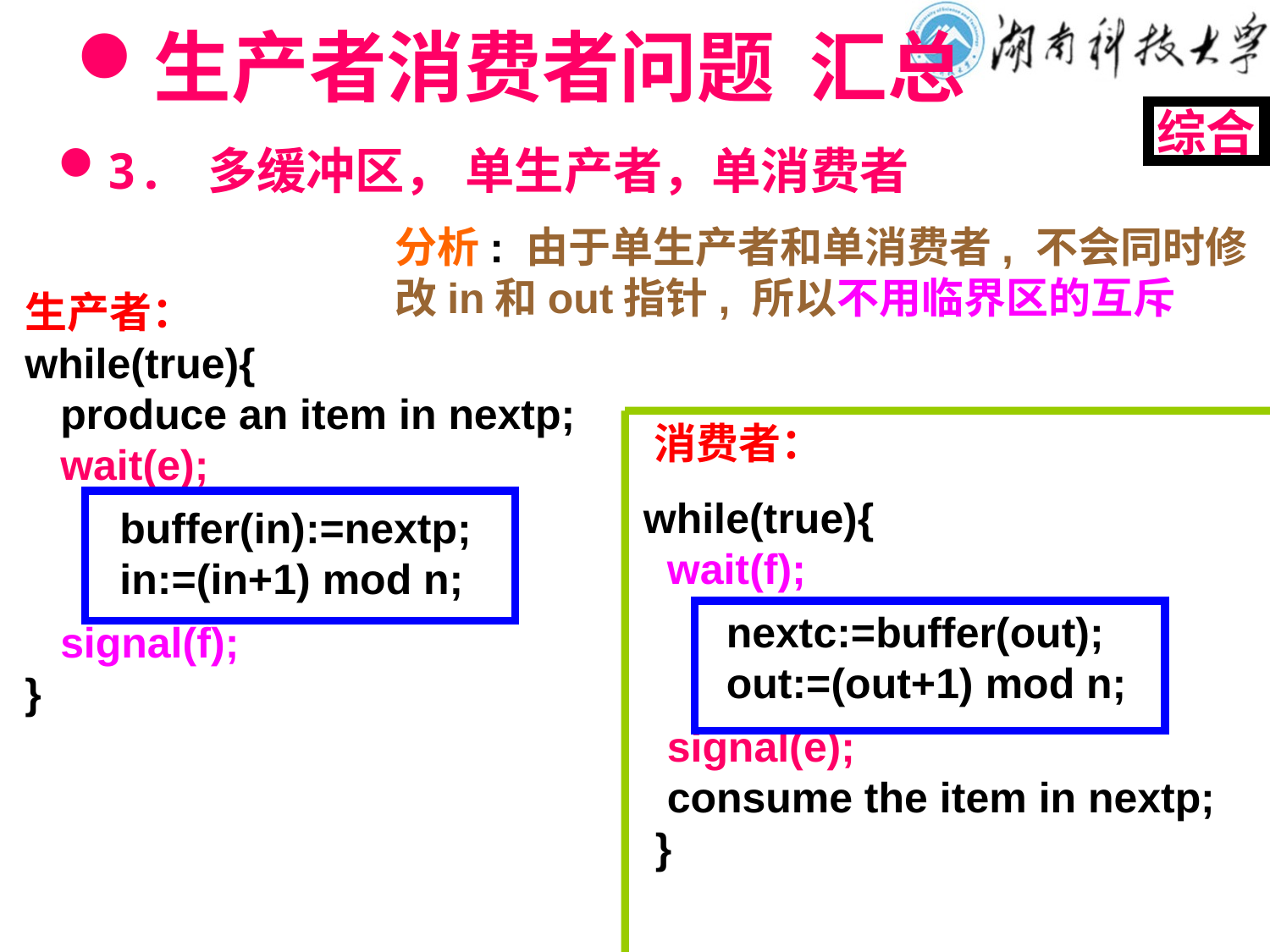

# 生产者消费者问题  汇总
综合
3. 多缓冲区， 单生产者，单消费者
分析: 由于单生产者和单消费者, 不会同时修改in和out指针, 所以不用临界区的互斥
生产者：
while(true){
   produce an item in nextp;
   wait(e);
        buffer(in):=nextp;
        in:=(in+1) mod n;
   signal(f);
}

  消费者：

  while(true){
    wait(f);
         nextc:=buffer(out);
         out:=(out+1) mod n;
    signal(e);
    consume the item in nextp;
   }